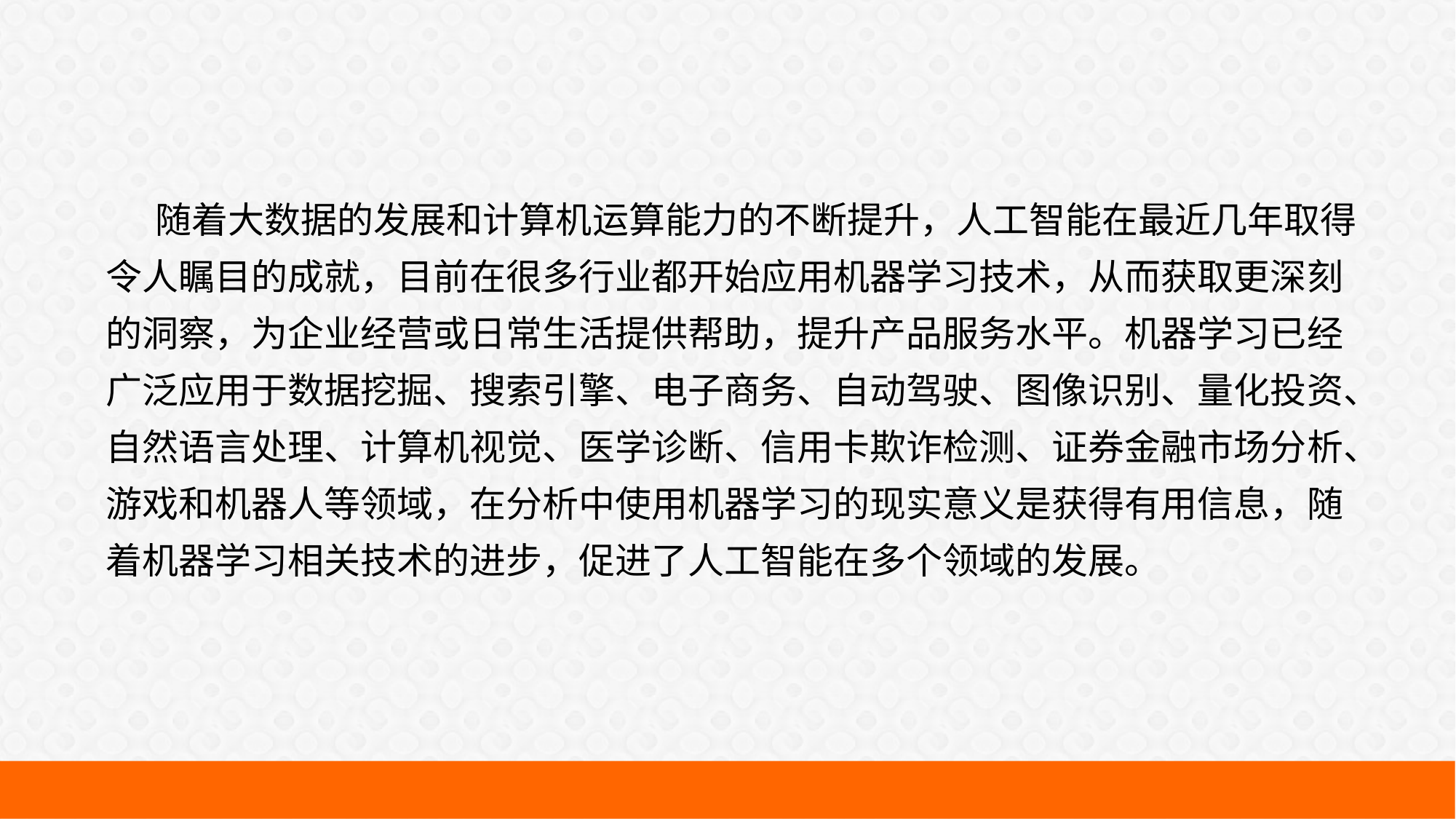

随着大数据的发展和计算机运算能力的不断提升，人工智能在最近几年取得令人瞩目的成就，目前在很多行业都开始应用机器学习技术，从而获取更深刻的洞察，为企业经营或日常生活提供帮助，提升产品服务水平。机器学习已经广泛应用于数据挖掘、搜索引擎、电子商务、自动驾驶、图像识别、量化投资、自然语言处理、计算机视觉、医学诊断、信用卡欺诈检测、证券金融市场分析、游戏和机器人等领域，在分析中使用机器学习的现实意义是获得有用信息，随着机器学习相关技术的进步，促进了人工智能在多个领域的发展。